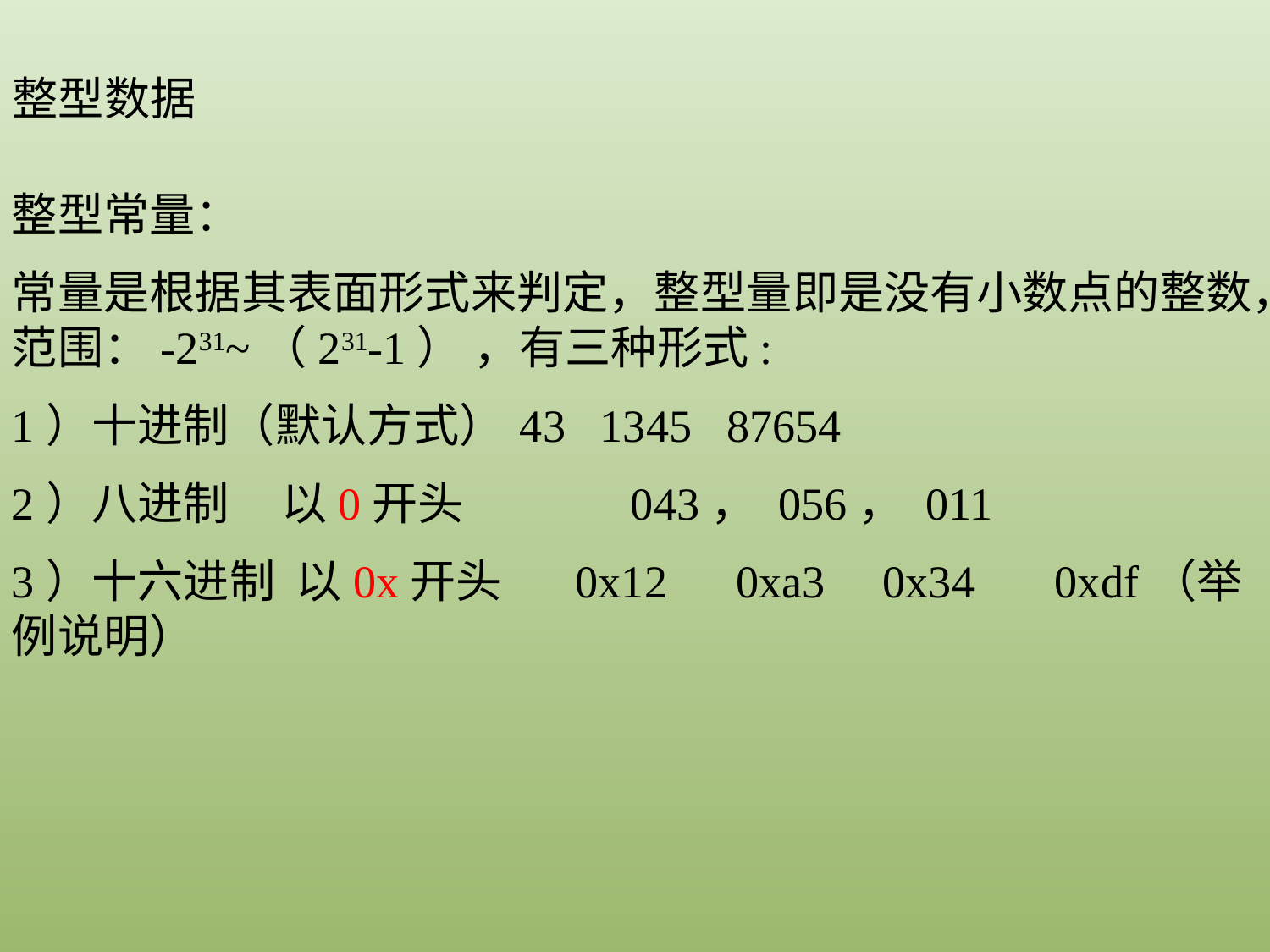

整型数据
整型常量：
常量是根据其表面形式来判定，整型量即是没有小数点的整数，范围：-231~（231-1） ，有三种形式:
1）十进制（默认方式）	43   1345   87654
2）八进制     以0开头               043， 056， 011
3）十六进制  以0x开头      0x12      0xa3     0x34       0xdf（举例说明）
27